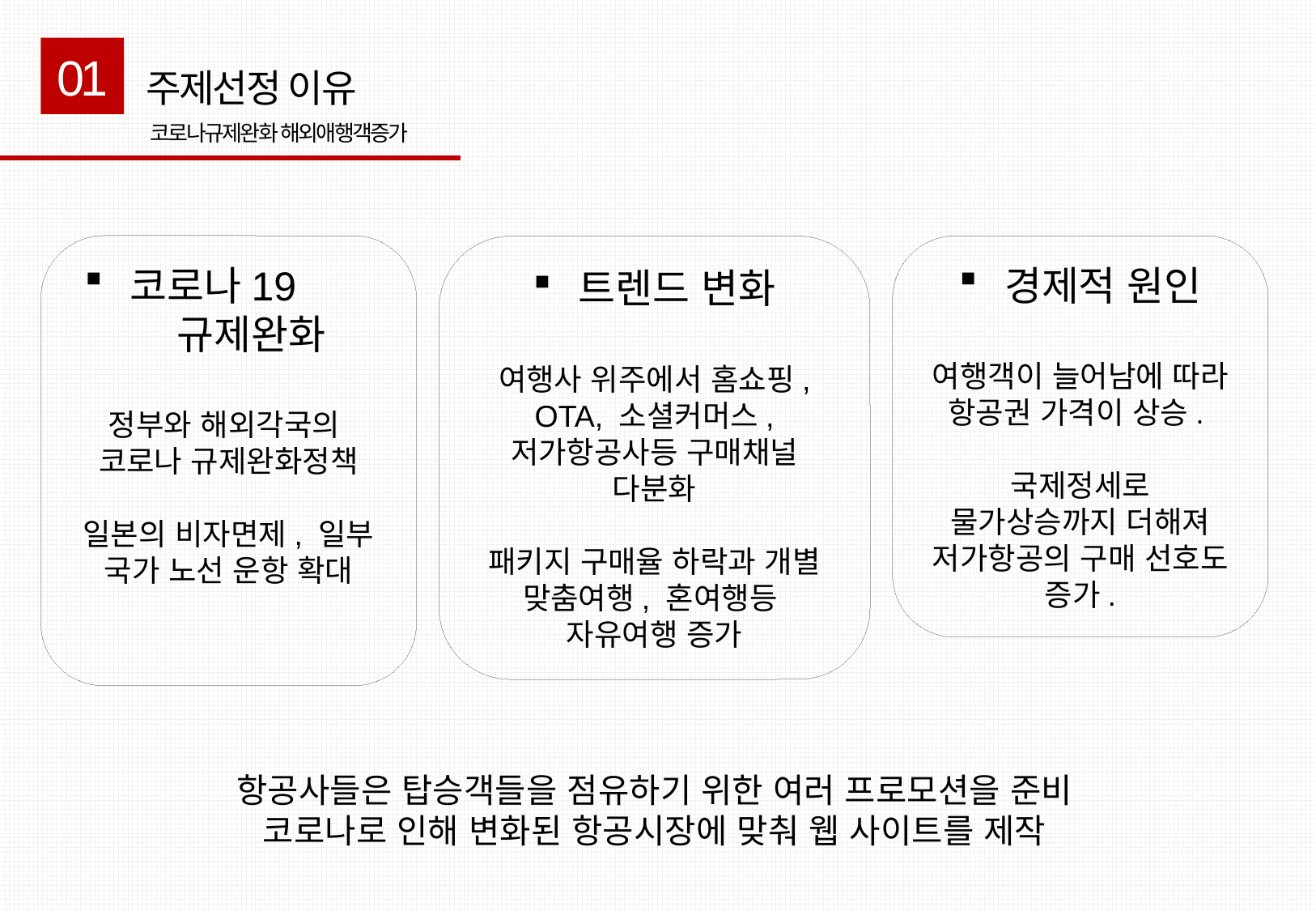

01
주제선정 이유
코로나규제완화 해외애행객증가
코로나19 	규제완화

정부와 해외각국의  코로나 규제완화정책

일본의 비자면제, 일부 국가 노선 운항 확대

경제적 원인

여행객이 늘어남에 따라 항공권 가격이 상승.

국제정세로 물가상승까지 더해져 저가항공의 구매 선호도 증가.
트렌드 변화

여행사 위주에서 홈쇼핑, OTA, 소셜커머스, 저가항공사등 구매채널 다분화

패키지 구매율 하락과 개별 맞춤여행, 혼여행등  자유여행 증가
항공사들은 탑승객들을 점유하기 위한 여러 프로모션을 준비
코로나로 인해 변화된 항공시장에 맞춰 웹 사이트를 제작